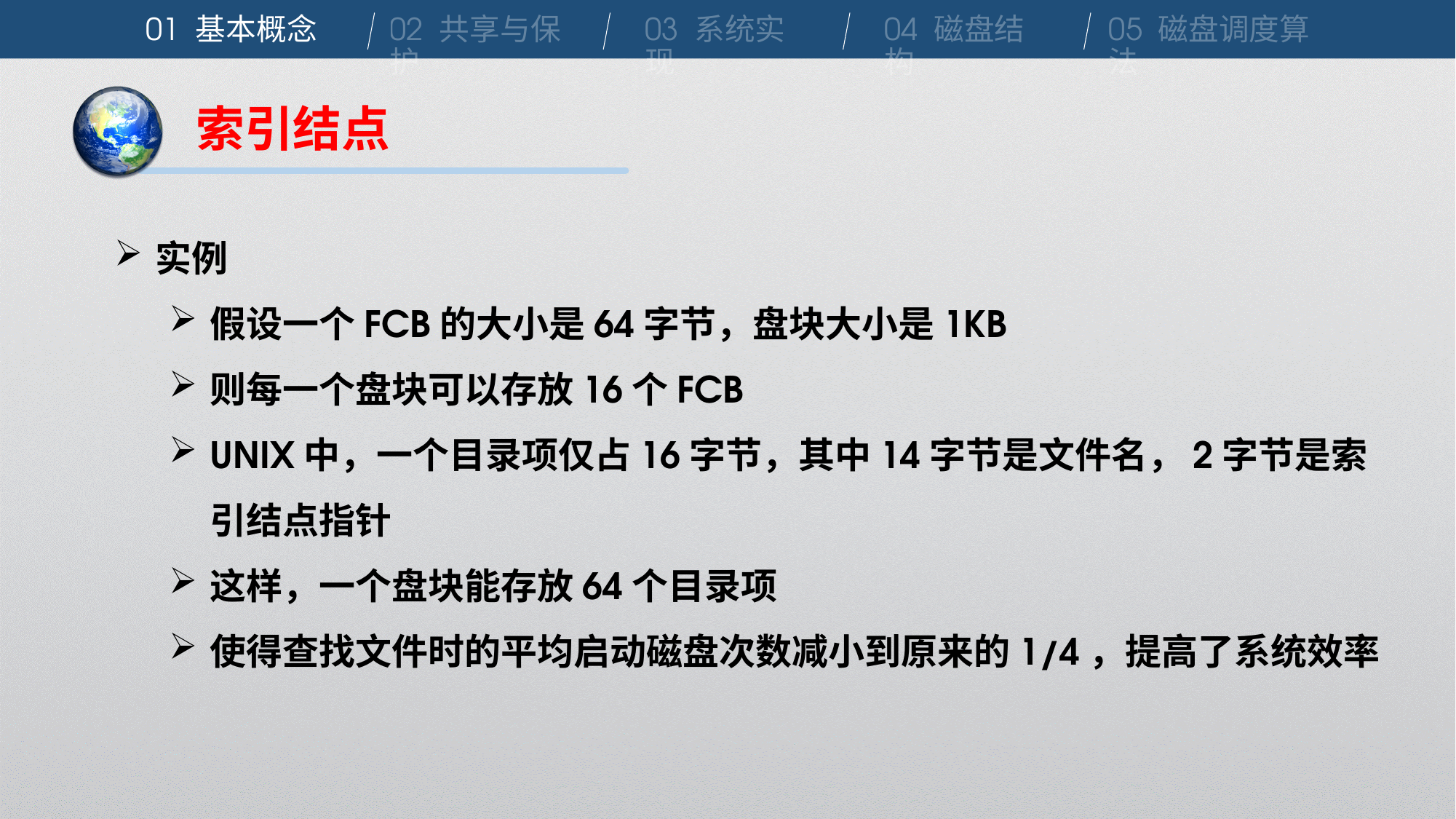

01 基本概念
02 共享与保护
03 系统实现
04 磁盘结构
05 磁盘调度算法
索引结点
实例
假设一个FCB的大小是64字节，盘块大小是1KB
则每一个盘块可以存放16个FCB
UNIX中，一个目录项仅占16字节，其中14字节是文件名，2字节是索引结点指针
这样，一个盘块能存放64个目录项
使得查找文件时的平均启动磁盘次数减小到原来的1/4，提高了系统效率